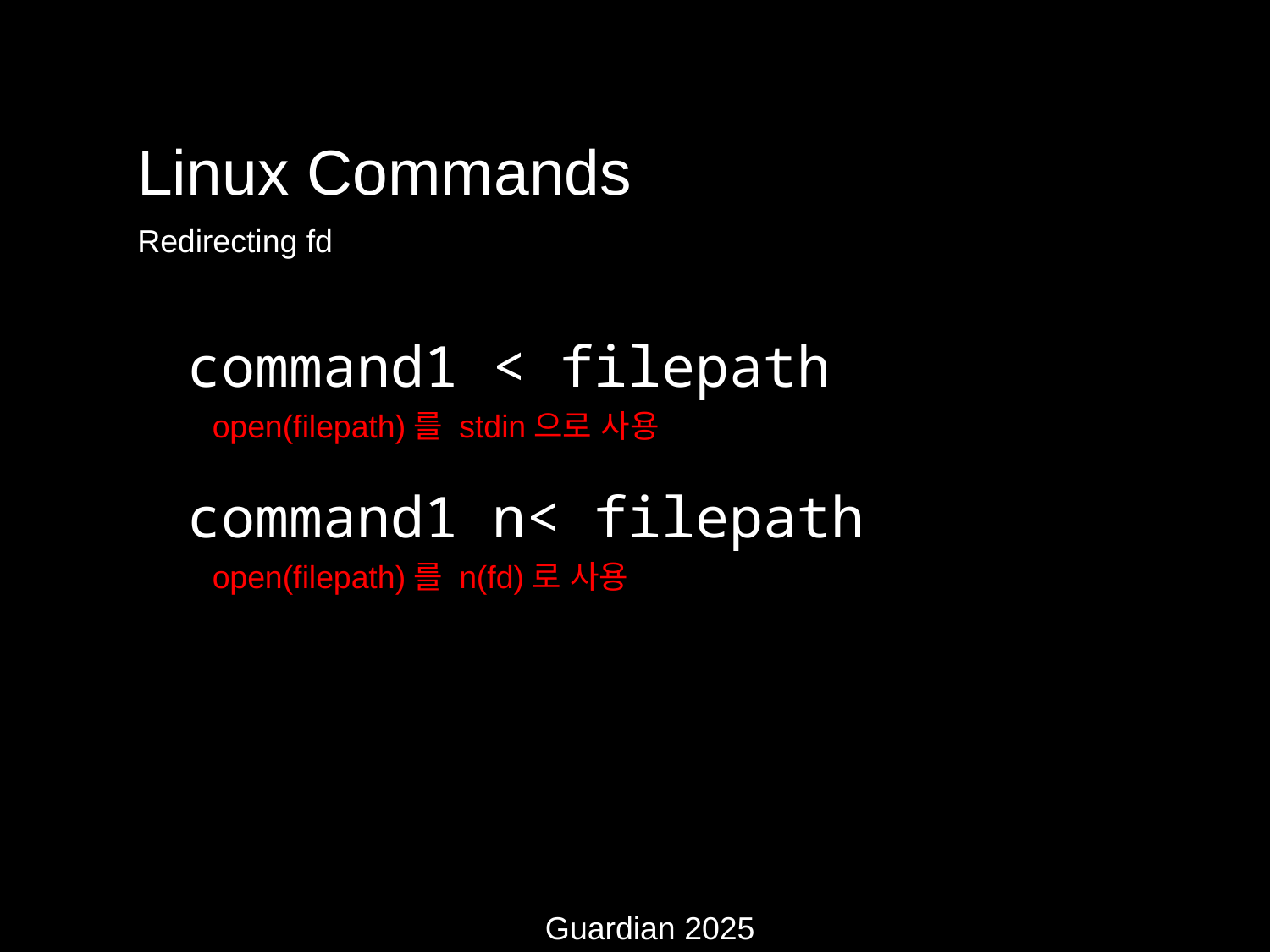

Linux Commands
Redirecting fd
command1 < filepath
open(filepath)를 stdin으로 사용
command1 n< filepath
open(filepath)를 n(fd)로 사용